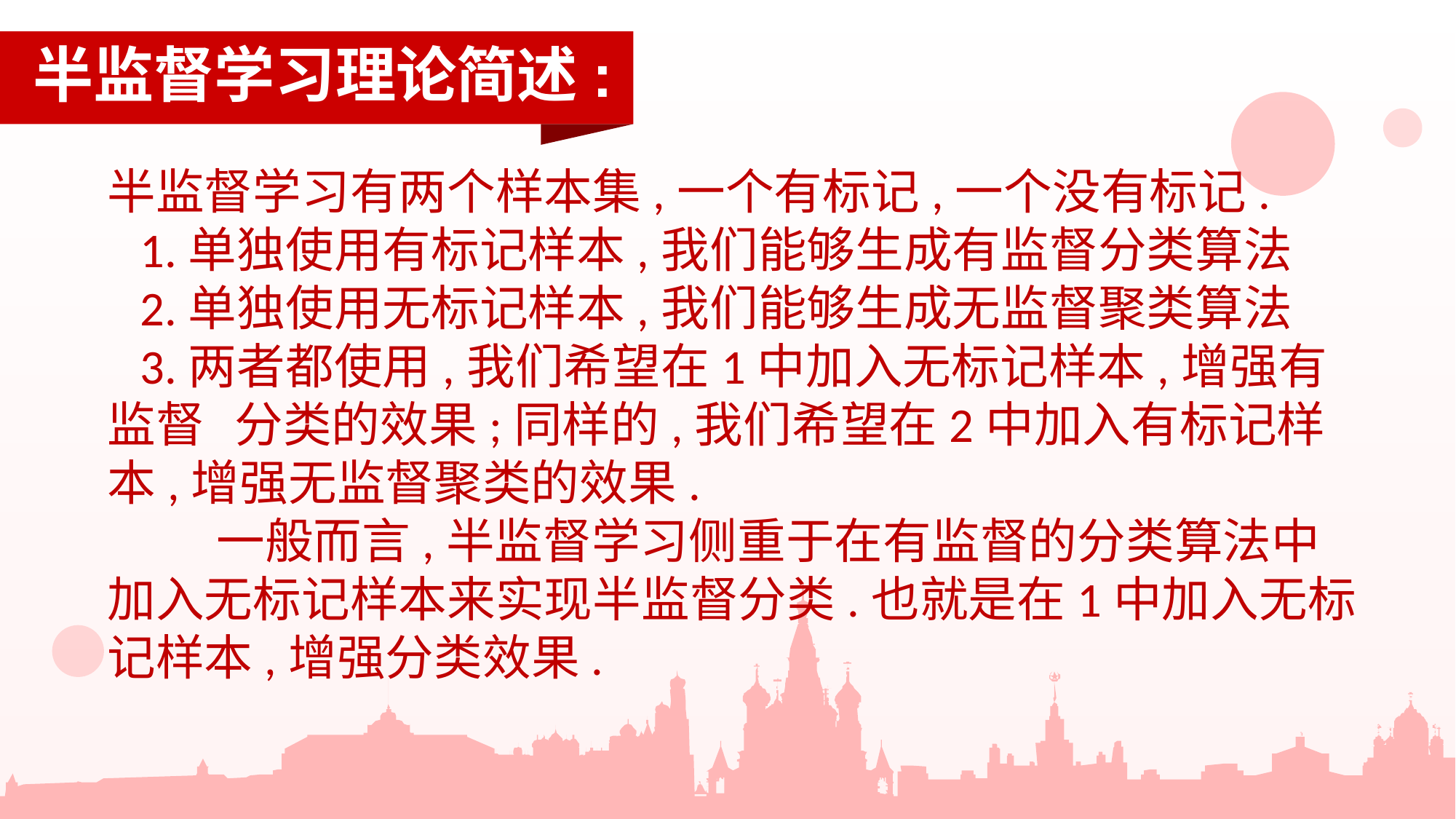

半监督学习理论简述:

半监督学习有两个样本集,一个有标记,一个没有标记.
   1.单独使用有标记样本,我们能够生成有监督分类算法
   2.单独使用无标记样本,我们能够生成无监督聚类算法
   3.两者都使用,我们希望在1中加入无标记样本,增强有监督  分类的效果;同样的,我们希望在2中加入有标记样本,增强无监督聚类的效果.
	一般而言,半监督学习侧重于在有监督的分类算法中加入无标记样本来实现半监督分类.也就是在1中加入无标记样本,增强分类效果.